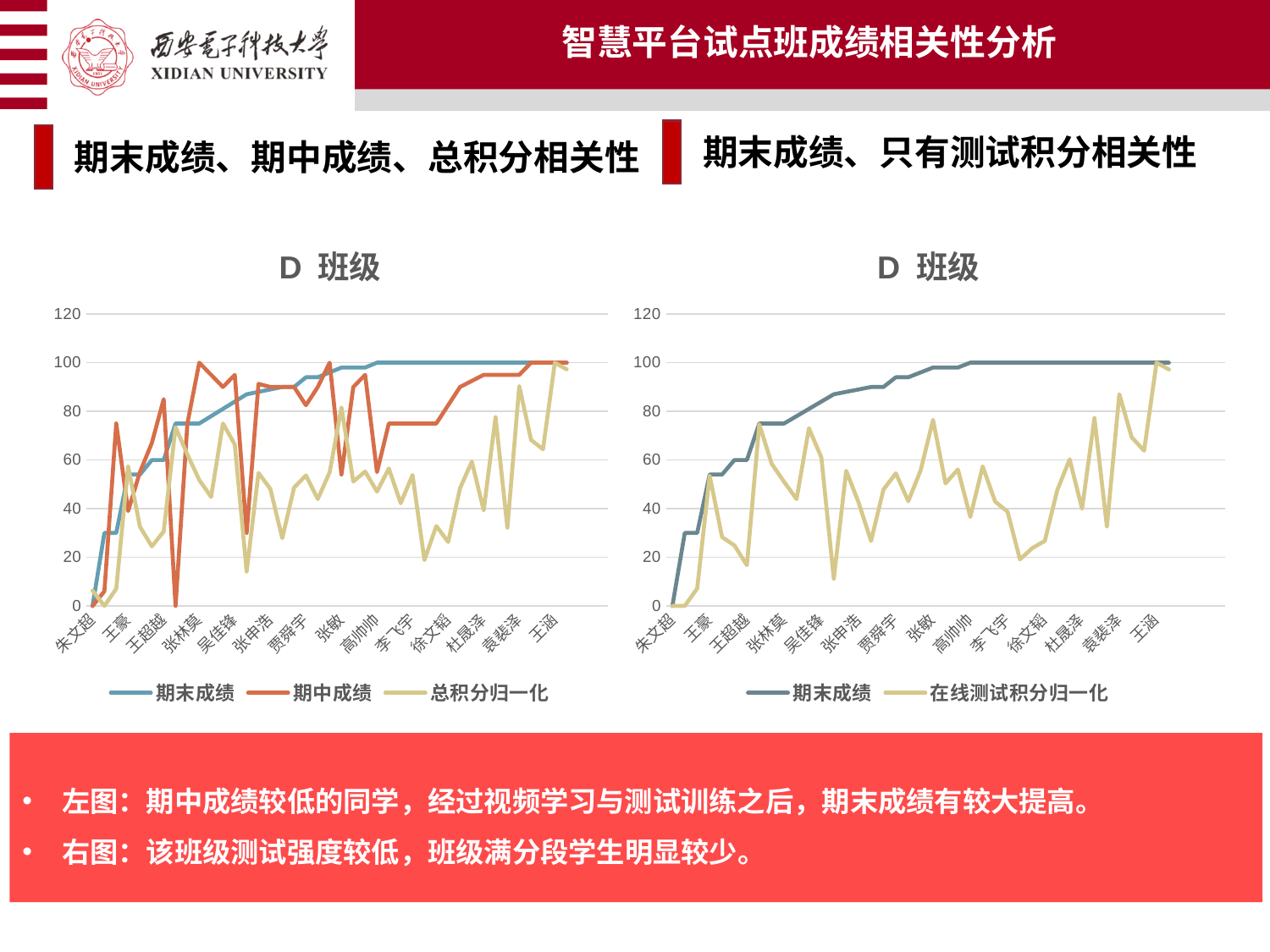

智慧平台试点班成绩相关性分析

期末成绩、只有测试积分相关性

期末成绩、期中成绩、总积分相关性

### Chart: D 班级

| Category | 期末成绩 | 期中成绩 | 总积分归一化 |
|---|---|---|---|
| 朱文超 | 0.0 | 0.0 | 6.2745098039215685 |
| 乃斯热拉·于书甫 | 30.0 | 6.0 | 0.0 |
| 马春瑞 | 30.0 | 75.0 | 7.0588235294117645 |
| 王豪 | 54.0 | 39.0 | 57.41176470588235 |
| 何文斌 | 54.0 | 55.0 | 32.549019607843135 |
| 左瑞 | 60.0 | 67.0 | 24.44444442352941 |
| 王超越 | 60.0 | 85.0 | 30.58823529411765 |
| 杨晨 | 75.0 | 0.0 | 73.49019607843137 |
| 秦卓尔 | 75.0 | 75.0 | 62.22222218039215 |
| 张林莫 | 75.0 | 100.0 | 51.76470588235295 |
| 陈吉鹏 | 78.0 | 95.0 | 44.78431372549019 |
| 卢日昇 | 81.0 | 90.0 | 75.01774045490195 |
| 吴佳锋 | 84.0 | 95.0 | 66.3529411764706 |
| 贡确拉珠 | 87.0 | 30.0 | 14.117647058823529 |
| 张博昱 | 88.0 | 91.3 | 54.666666666666664 |
| 张申浩 | 89.0 | 90.0 | 48.10457512156863 |
| 贺一鸣 | 90.0 | 90.0 | 27.84313725490196 |
| 章程琳 | 90.0 | 90.0 | 48.627450980392155 |
| 贾舜宇 | 94.0 | 82.5 | 53.64705882352941 |
| 董书贤 | 94.0 | 90.0 | 43.92156862745098 |
| 周子龙 | 96.0 | 100.0 | 54.924369725490195 |
| 张敏 | 98.0 | 54.0 | 81.56862745098039 |
| 贺宇星 | 98.0 | 90.0 | 51.13725490196078 |
| 张腾达 | 98.0 | 95.0 | 55.2156862745098 |
| 高帅帅 | 100.0 | 55.0 | 46.98039215686274 |
| 曹涵慧 | 100.0 | 75.0 | 56.470588235294116 |
| 胡格瀚 | 100.0 | 75.0 | 42.19607843137255 |
| 李飞宇 | 100.0 | 75.0 | 53.80392156862746 |
| 芦腾腾 | 100.0 | 75.0 | 18.823529411764707 |
| 马浩博 | 100.0 | 75.0 | 32.836601286274515 |
| 徐文韬 | 100.0 | 82.5 | 26.27450980392157 |
| 李宇洋 | 100.0 | 90.0 | 48.31372549019608 |
| 王家祥 | 100.0 | 92.5 | 59.32773109019608 |
| 杜晟泽 | 100.0 | 95.0 | 39.294117647058826 |
| 吴嘉浩 | 100.0 | 95.0 | 77.5947712 |
| 殷昊楠 | 100.0 | 95.0 | 32.15686274509804 |
| 袁裴泽 | 100.0 | 95.0 | 90.3641457254902 |
| 杜康 | 100.0 | 100.0 | 68.23529411764706 |
| 任霖飞 | 100.0 | 100.0 | 64.4033614117647 |
| 王涵 | 100.0 | 100.0 | 100.0 |
| 徐晨缘 | 100.0 | 100.0 | 97.25490196078431 |

### Chart: D 班级

| Category | 期末成绩 | 在线测试积分归一化 |
|---|---|---|
| 朱文超 | 0.0 | 0.0 |
| 乃斯热拉·于书甫 | 30.0 | 0.0 |
| 马春瑞 | 30.0 | 7.171314741035857 |
| 王豪 | 54.0 | 53.54581673306773 |
| 何文斌 | 54.0 | 28.286852589641438 |
| 左瑞 | 60.0 | 24.833997322709163 |
| 王超越 | 60.0 | 16.733067729083665 |
| 杨晨 | 75.0 | 74.66135458167331 |
| 秦卓尔 | 75.0 | 58.43293488446215 |
| 张林莫 | 75.0 | 50.99601593625498 |
| 陈吉鹏 | 78.0 | 43.90438247011952 |
| 卢日昇 | 81.0 | 73.02599129880478 |
| 吴佳锋 | 84.0 | 61.03585657370518 |
| 贡确拉珠 | 87.0 | 11.155378486055776 |
| 张博昱 | 88.0 | 55.537848605577686 |
| 张申浩 | 89.0 | 42.49667990438247 |
| 贺一鸣 | 90.0 | 26.693227091633464 |
| 章程琳 | 90.0 | 47.808764940239044 |
| 贾舜宇 | 94.0 | 54.50199203187252 |
| 董书贤 | 94.0 | 43.02788844621514 |
| 周子龙 | 96.0 | 55.79965848605578 |
| 张敏 | 98.0 | 76.49402390438247 |
| 贺宇星 | 98.0 | 50.3585657370518 |
| 张腾达 | 98.0 | 56.095617529880485 |
| 高帅帅 | 100.0 | 36.57370517928287 |
| 曹涵慧 | 100.0 | 57.37051792828686 |
| 胡格瀚 | 100.0 | 42.86852589641435 |
| 李飞宇 | 100.0 | 38.72509960159363 |
| 芦腾腾 | 100.0 | 19.12350597609562 |
| 马浩博 | 100.0 | 23.79814074900398 |
| 徐文韬 | 100.0 | 26.693227091633464 |
| 李宇洋 | 100.0 | 47.49003984063745 |
| 王家祥 | 100.0 | 60.27319294023904 |
| 杜晟泽 | 100.0 | 39.920318725099605 |
| 吴嘉浩 | 100.0 | 77.23771576095618 |
| 殷昊楠 | 100.0 | 32.669322709163346 |
| 袁裴泽 | 100.0 | 87.02333529880478 |
| 杜康 | 100.0 | 69.32270916334662 |
| 任霖飞 | 100.0 | 63.83608430278884 |
| 王涵 | 100.0 | 100.0 |
| 徐晨缘 | 100.0 | 97.21115537848605 |
左图：期中成绩较低的同学，经过视频学习与测试训练之后，期末成绩有较大提高。
右图：该班级测试强度较低，班级满分段学生明显较少。